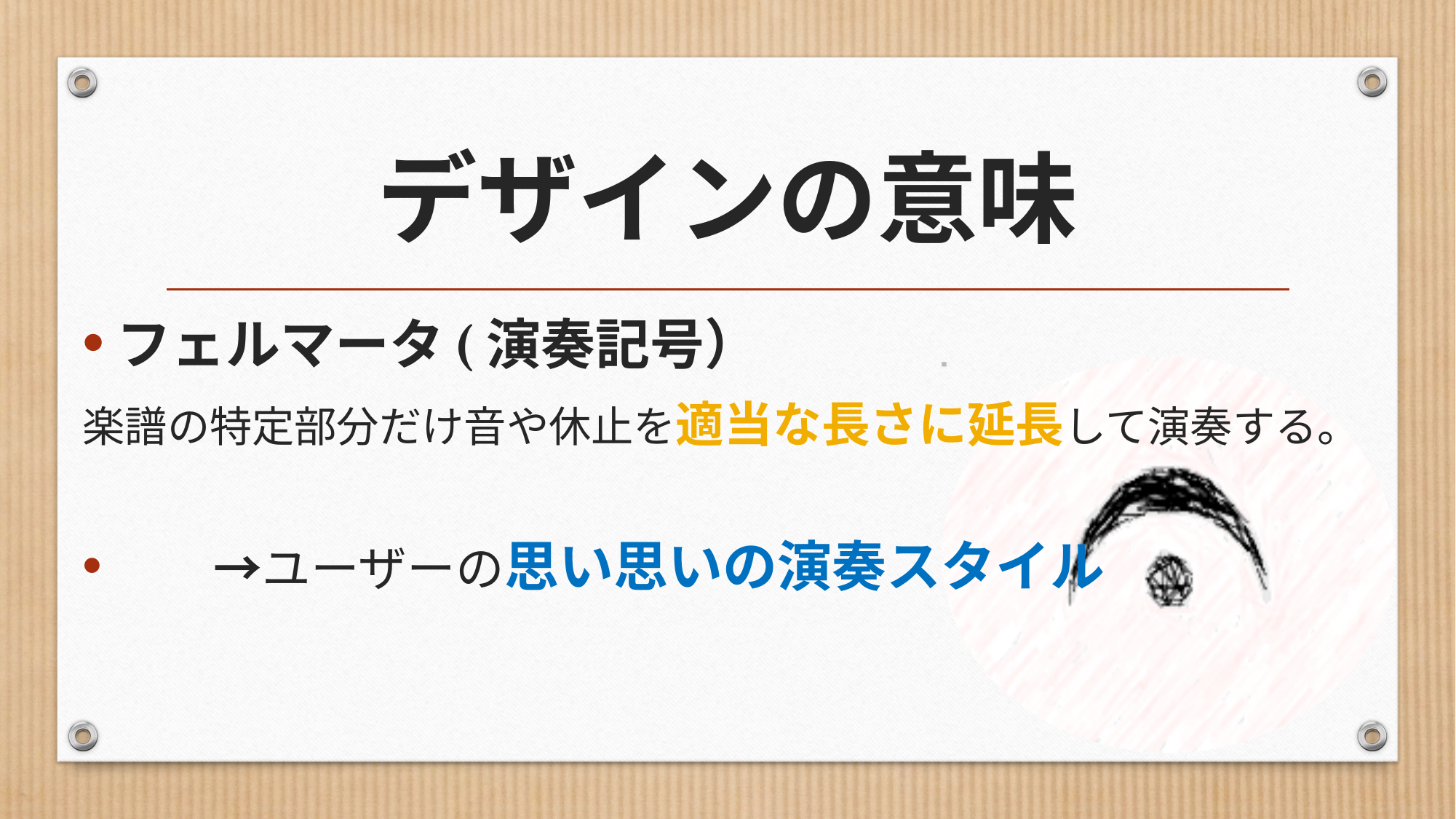

# デザインの意味
フェルマータ(演奏記号）
楽譜の特定部分だけ音や休止を適当な長さに延長して演奏する。

　　→ユーザーの思い思いの演奏スタイル